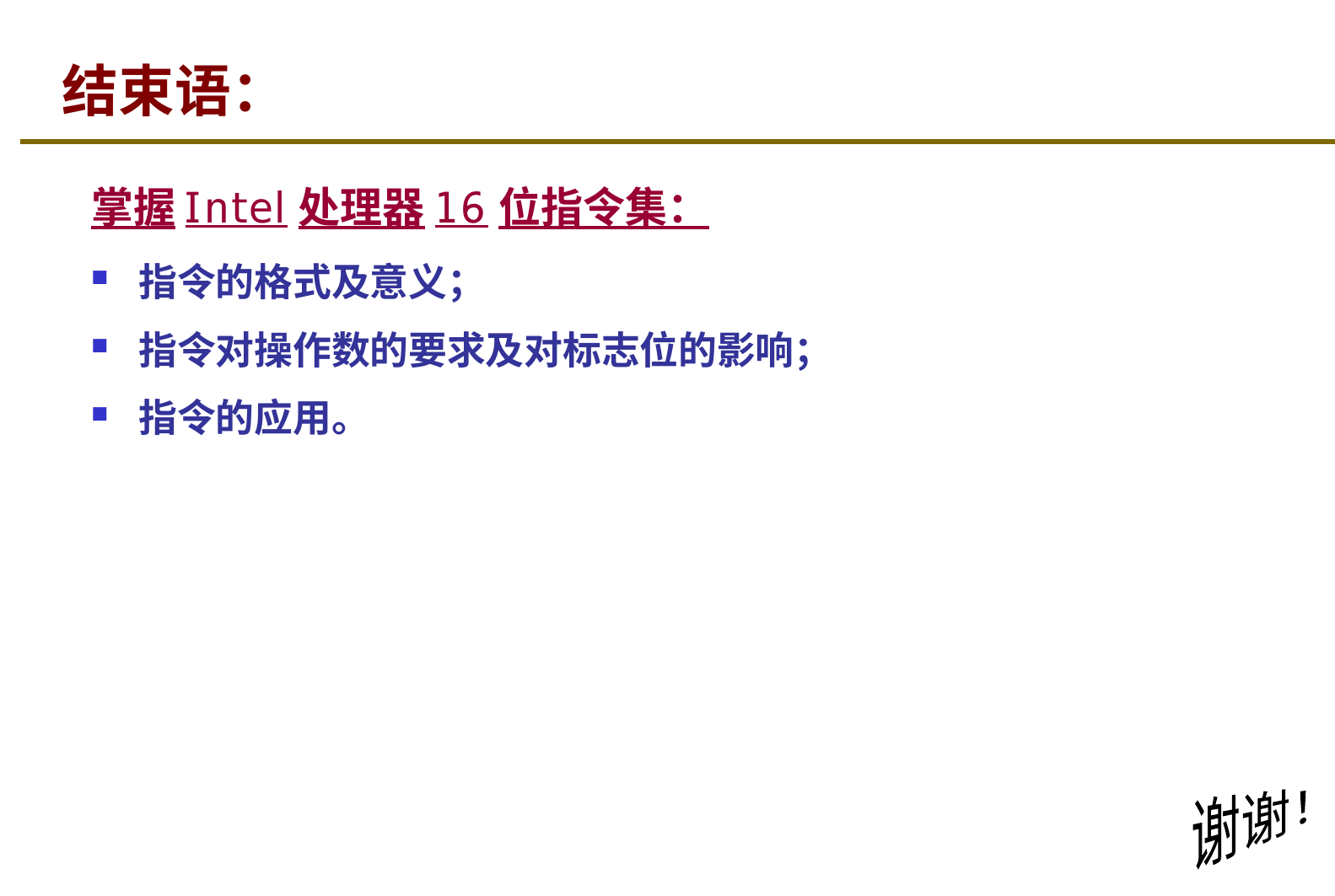

# 结束语：
掌握Intel处理器16位指令集：
指令的格式及意义；
指令对操作数的要求及对标志位的影响；
指令的应用。
谢谢！